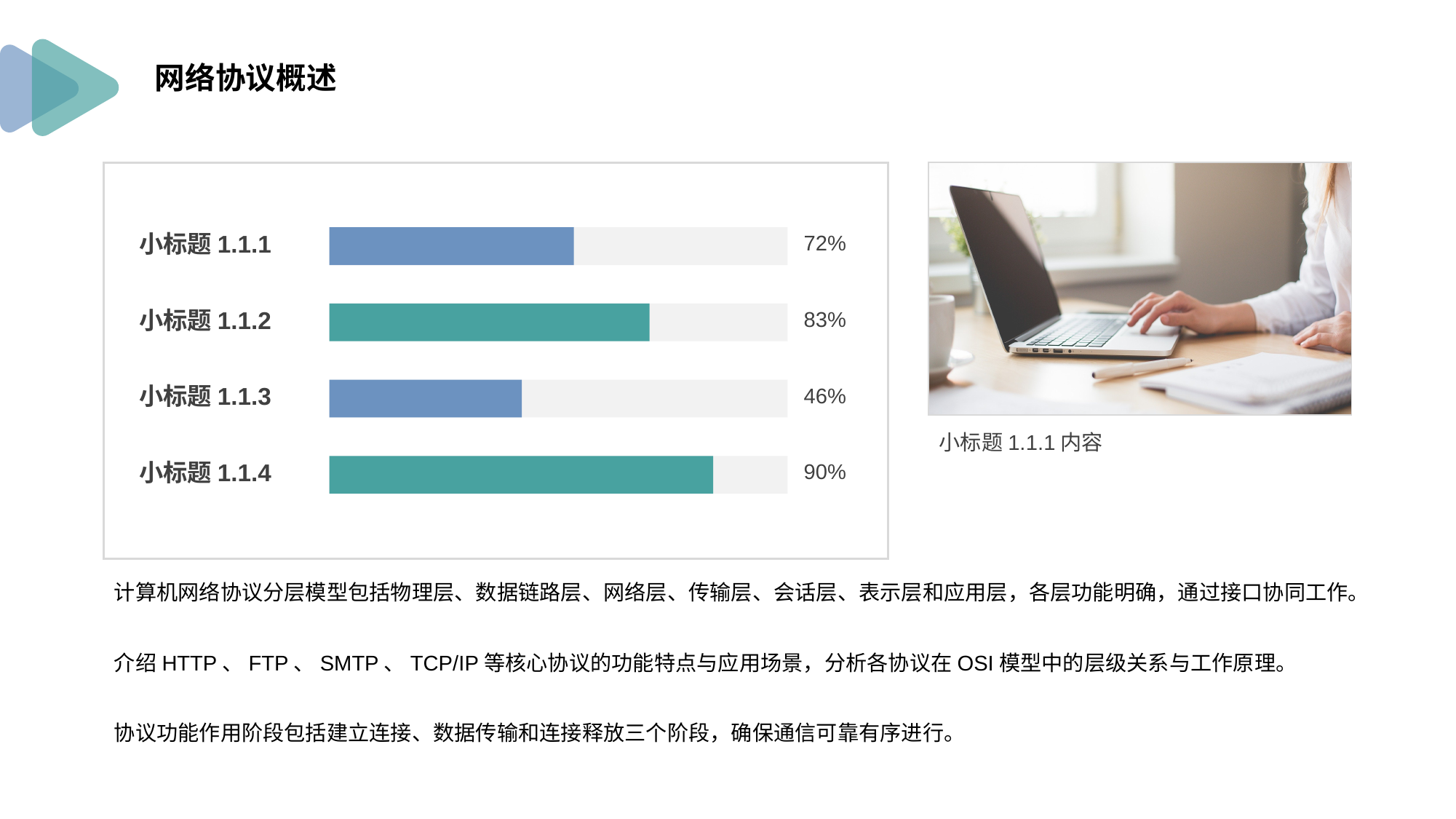

网络协议概述

小标题1.1.1内容

小标题1.1.1
小标题1.1.2
小标题1.1.3
小标题1.1.4
72%
83%
46%
90%

计算机网络协议分层模型包括物理层、数据链路层、网络层、传输层、会话层、表示层和应用层，各层功能明确，通过接口协同工作。
介绍HTTP、FTP、SMTP、TCP/IP等核心协议的功能特点与应用场景，分析各协议在OSI模型中的层级关系与工作原理。
协议功能作用阶段包括建立连接、数据传输和连接释放三个阶段，确保通信可靠有序进行。